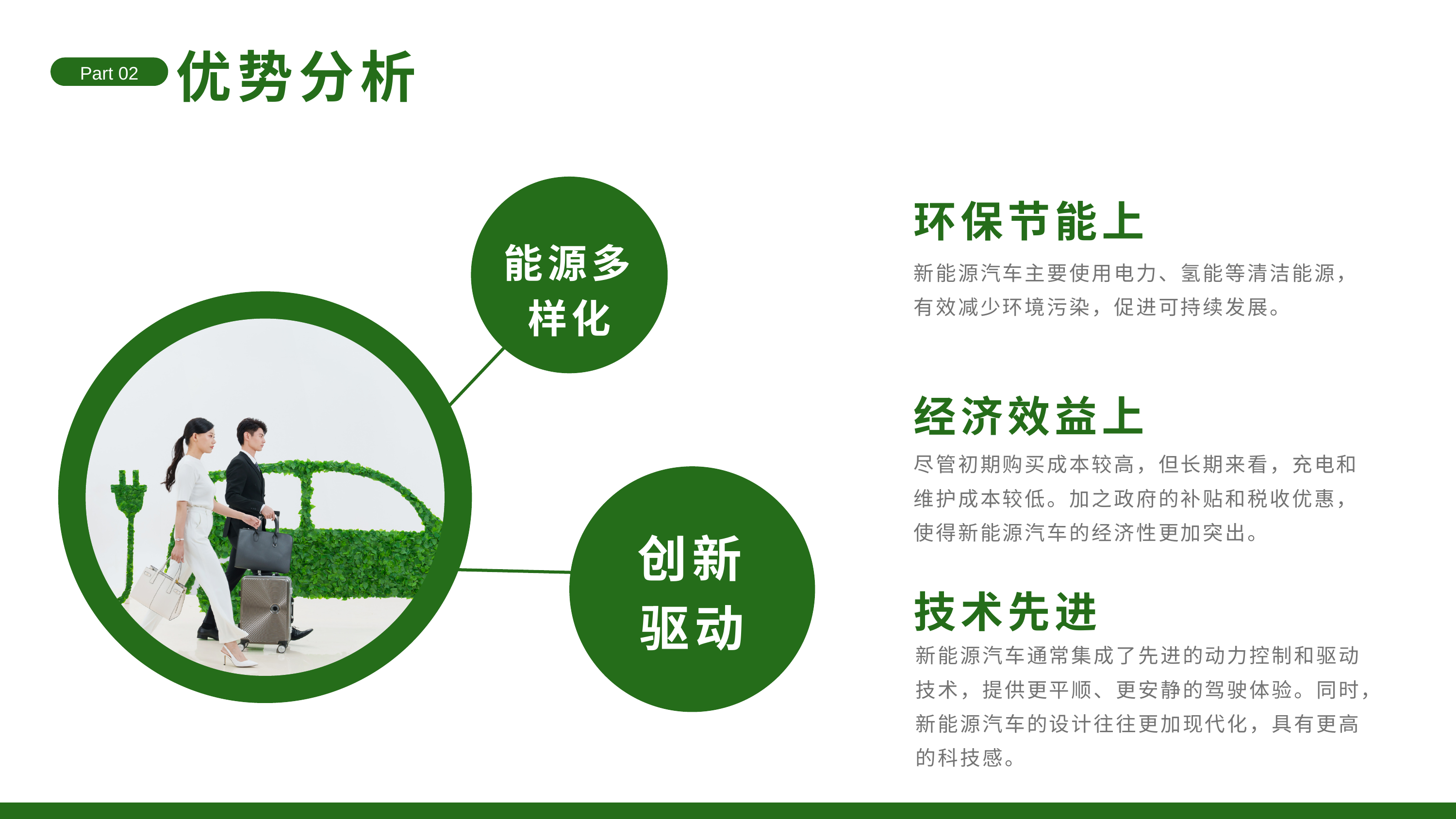

优势分析

Part 02

环保节能上
能源多样化
新能源汽车主要使用电力、氢能等清洁能源，有效减少环境污染，促进可持续发展。

经济效益上
尽管初期购买成本较高，但长期来看，充电和维护成本较低。加之政府的补贴和税收优惠，使得新能源汽车的经济性更加突出。

创新驱动

技术先进
新能源汽车通常集成了先进的动力控制和驱动技术，提供更平顺、更安静的驾驶体验。同时，新能源汽车的设计往往更加现代化，具有更高的科技感。